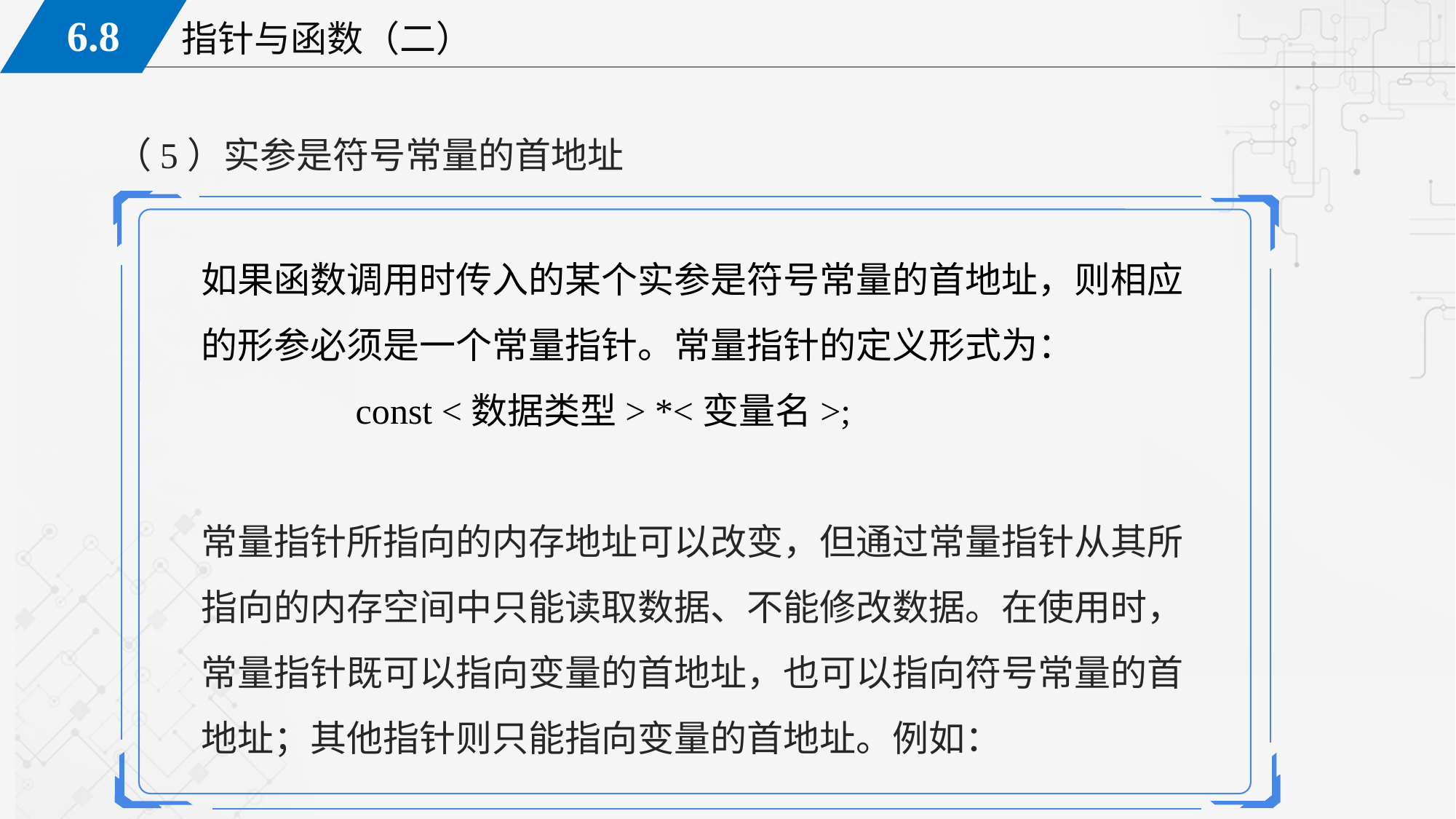

（5）实参是符号常量的首地址

如果函数调用时传入的某个实参是符号常量的首地址，则相应的形参必须是一个常量指针。常量指针的定义形式为：
                 const <数据类型> *<变量名>;

常量指针所指向的内存地址可以改变，但通过常量指针从其所指向的内存空间中只能读取数据、不能修改数据。在使用时，常量指针既可以指向变量的首地址，也可以指向符号常量的首地址；其他指针则只能指向变量的首地址。例如：